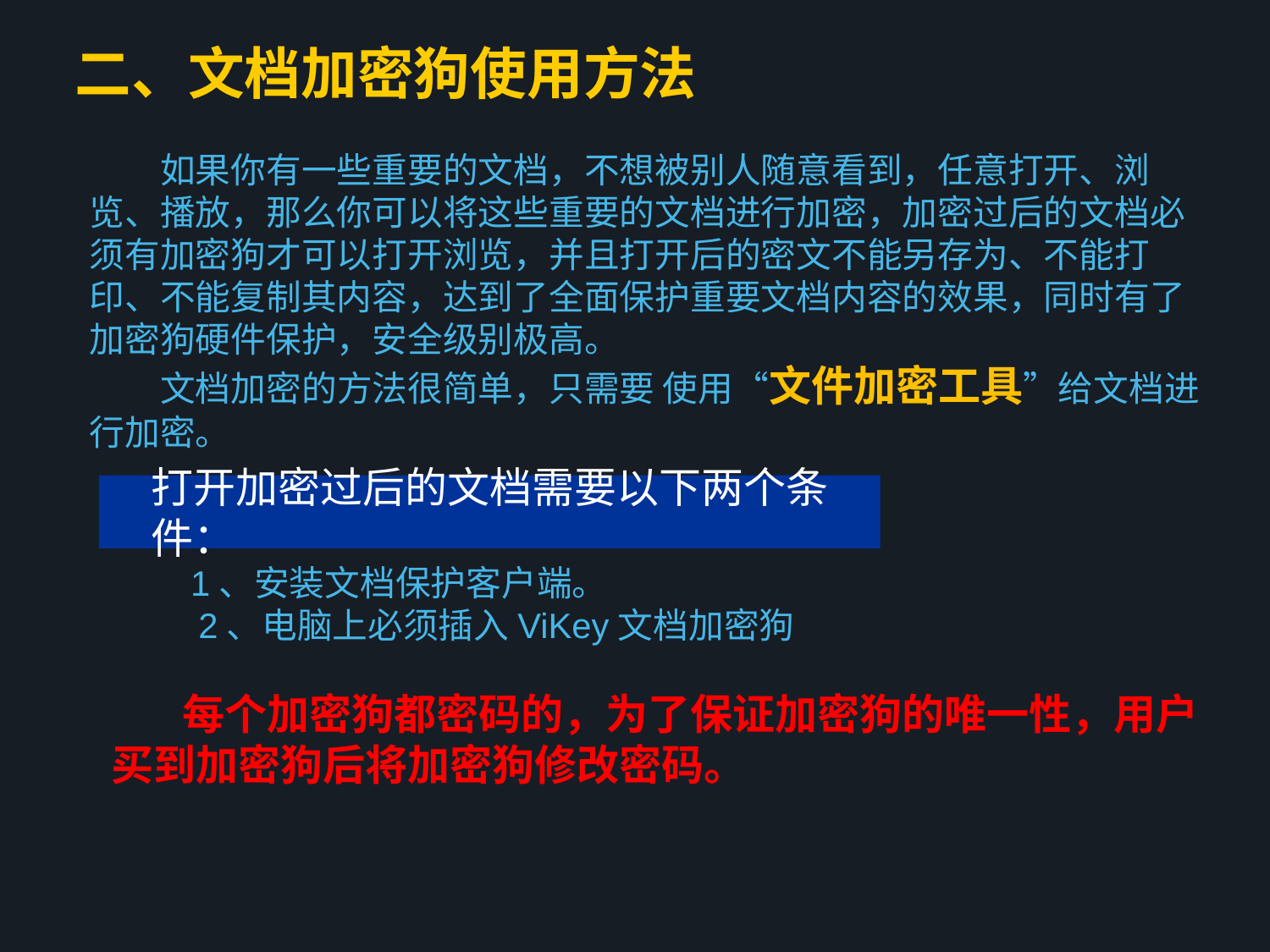

# 二、文档加密狗使用方法
　　如果你有一些重要的文档，不想被别人随意看到，任意打开、浏览、播放，那么你可以将这些重要的文档进行加密，加密过后的文档必须有加密狗才可以打开浏览，并且打开后的密文不能另存为、不能打印、不能复制其内容，达到了全面保护重要文档内容的效果，同时有了加密狗硬件保护，安全级别极高。
　　文档加密的方法很简单，只需要 使用“文件加密工具”给文档进行加密。
打开加密过后的文档需要以下两个条件：
　　1、安装文档保护客户端。
　　 2、电脑上必须插入ViKey文档加密狗

　　每个加密狗都密码的，为了保证加密狗的唯一性，用户买到加密狗后将加密狗修改密码。